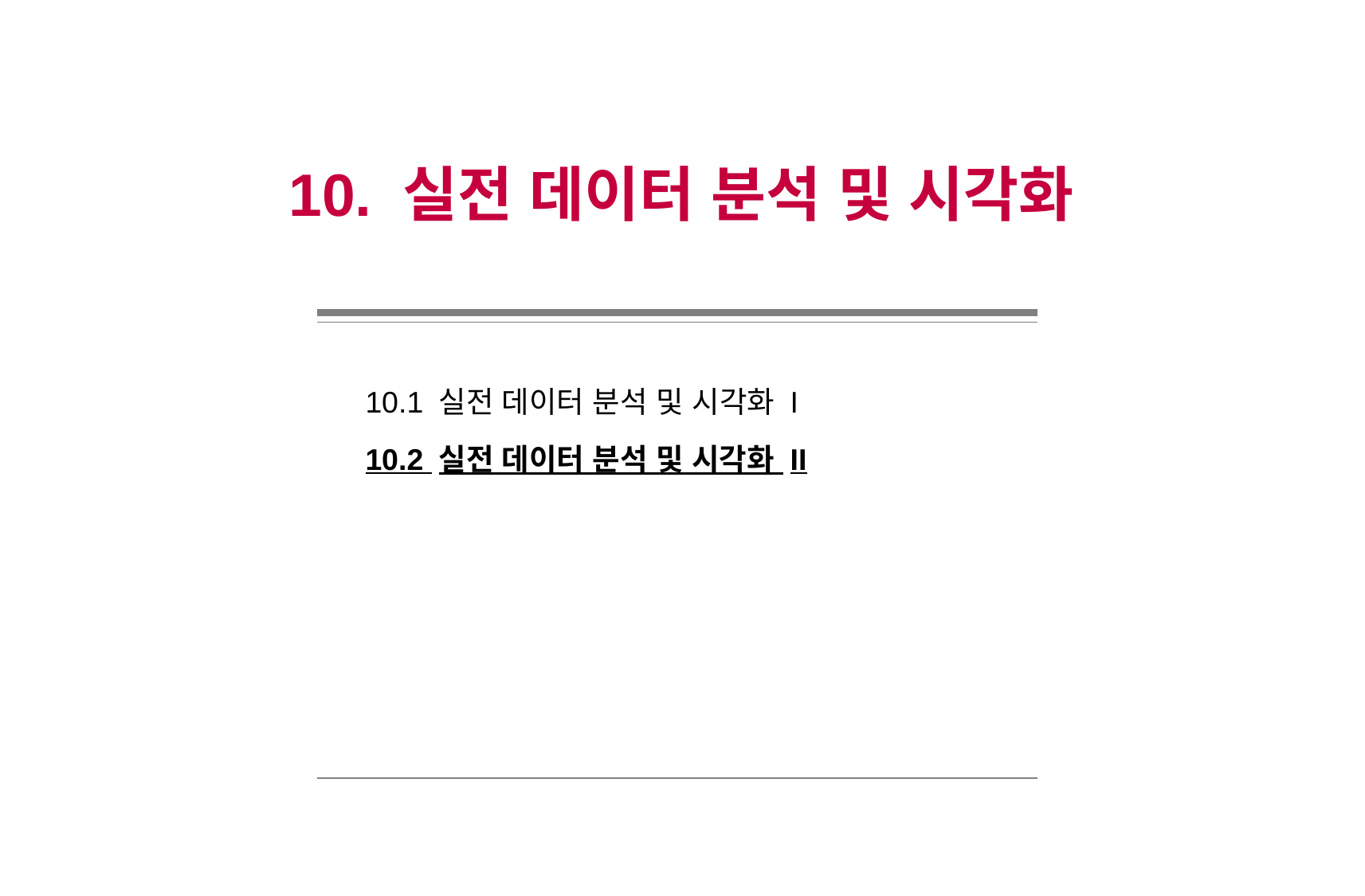

10. 실전 데이터 분석 및 시각화
10.1 실전 데이터 분석 및 시각화 I
10.2 실전 데이터 분석 및 시각화 II